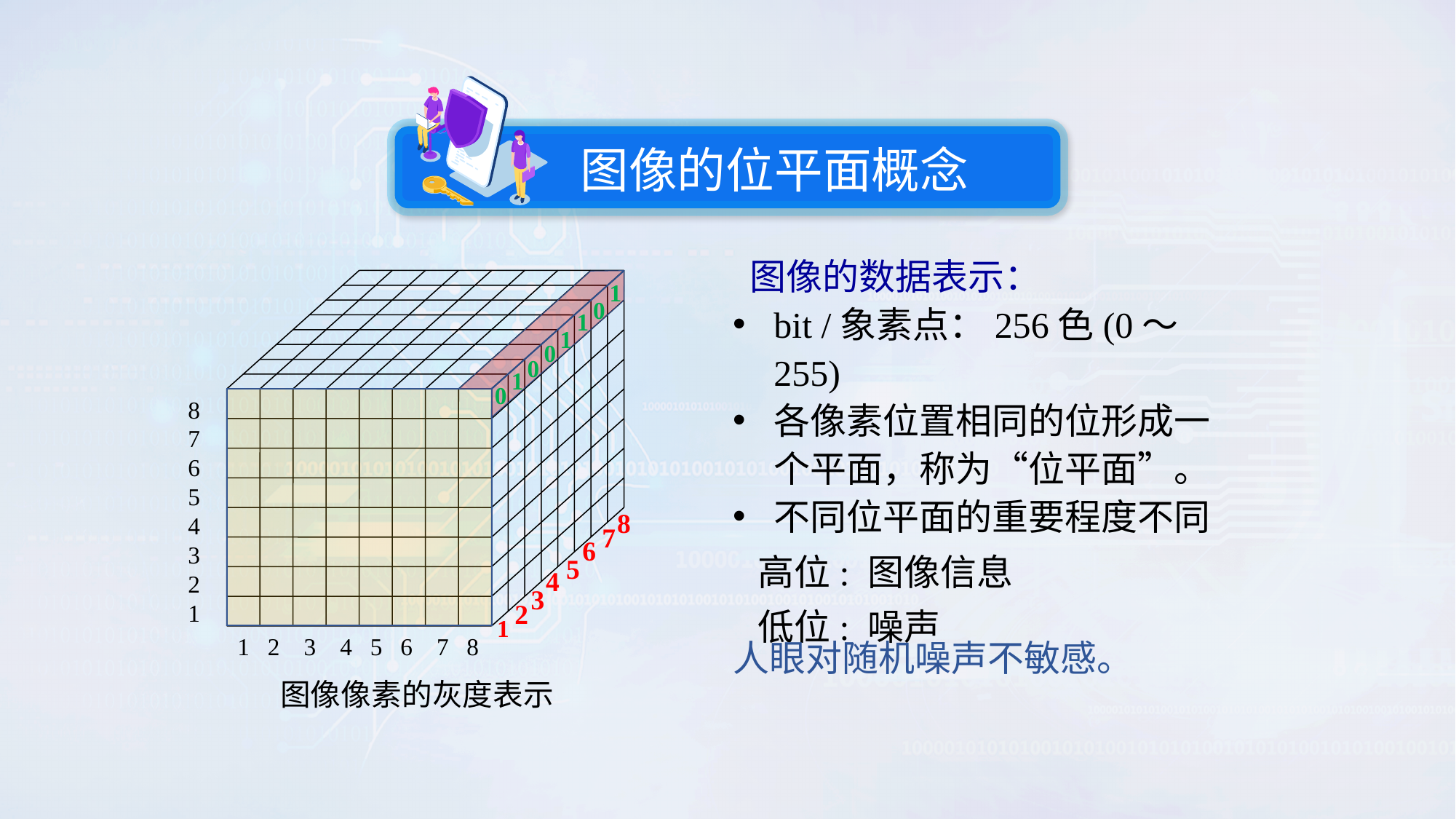

图像的位平面概念
 图像的数据表示：
bit /象素点：256色(0～255)
各像素位置相同的位形成一个平面，称为“位平面”。
不同位平面的重要程度不同
  高位: 图像信息
  低位: 噪声

8
7
6
5
4
3
2
1

1   2    3    4   5   6    7   8

1
0
1
1
0
0
1
0

8
7
6
5
4
3
2
1
人眼对随机噪声不敏感。
图像像素的灰度表示